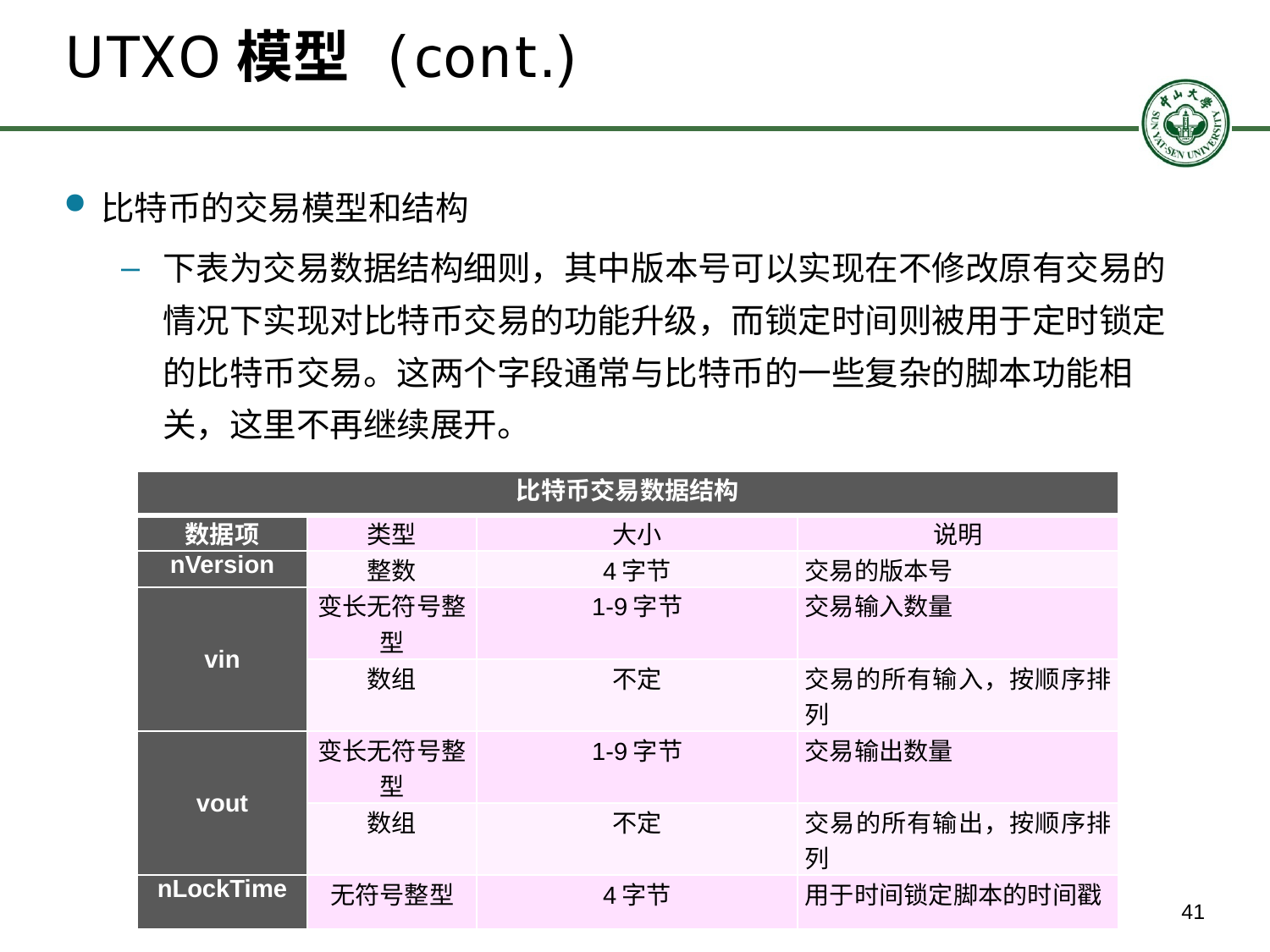

# UTXO模型  (cont.)
比特币的交易模型和结构
下表为交易数据结构细则，其中版本号可以实现在不修改原有交易的情况下实现对比特币交易的功能升级，而锁定时间则被用于定时锁定的比特币交易。这两个字段通常与比特币的一些复杂的脚本功能相关，这里不再继续展开。
| 比特币交易数据结构 |  |  |  |
| --- | --- | --- | --- |
| 数据项 | 类型 | 大小 | 说明 |
| nVersion | 整数 | 4字节 | 交易的版本号 |
| vin | 变长无符号整型 | 1-9字节 | 交易输入数量 |
|  | 数组 | 不定 | 交易的所有输入，按顺序排列 |
| vout | 变长无符号整型 | 1-9字节 | 交易输出数量 |
|  | 数组 | 不定 | 交易的所有输出，按顺序排列 |
| nLockTime | 无符号整型 | 4字节 | 用于时间锁定脚本的时间戳 |
41